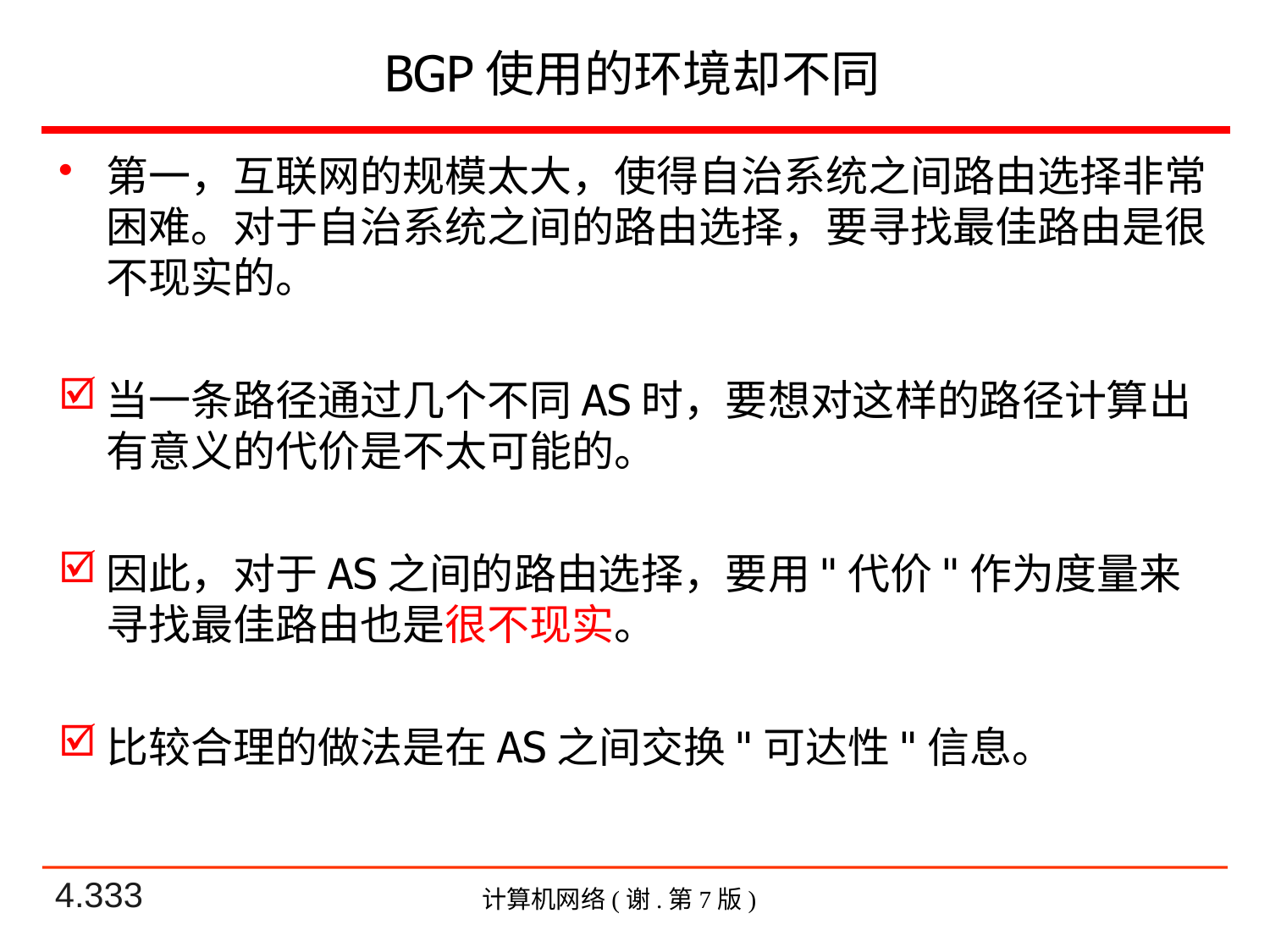

# BGP使用的环境却不同
第一，互联网的规模太大，使得自治系统之间路由选择非常困难。对于自治系统之间的路由选择，要寻找最佳路由是很不现实的。

当一条路径通过几个不同AS时，要想对这样的路径计算出有意义的代价是不太可能的。

因此，对于AS之间的路由选择，要用"代价"作为度量来寻找最佳路由也是很不现实。

比较合理的做法是在AS之间交换"可达性"信息。